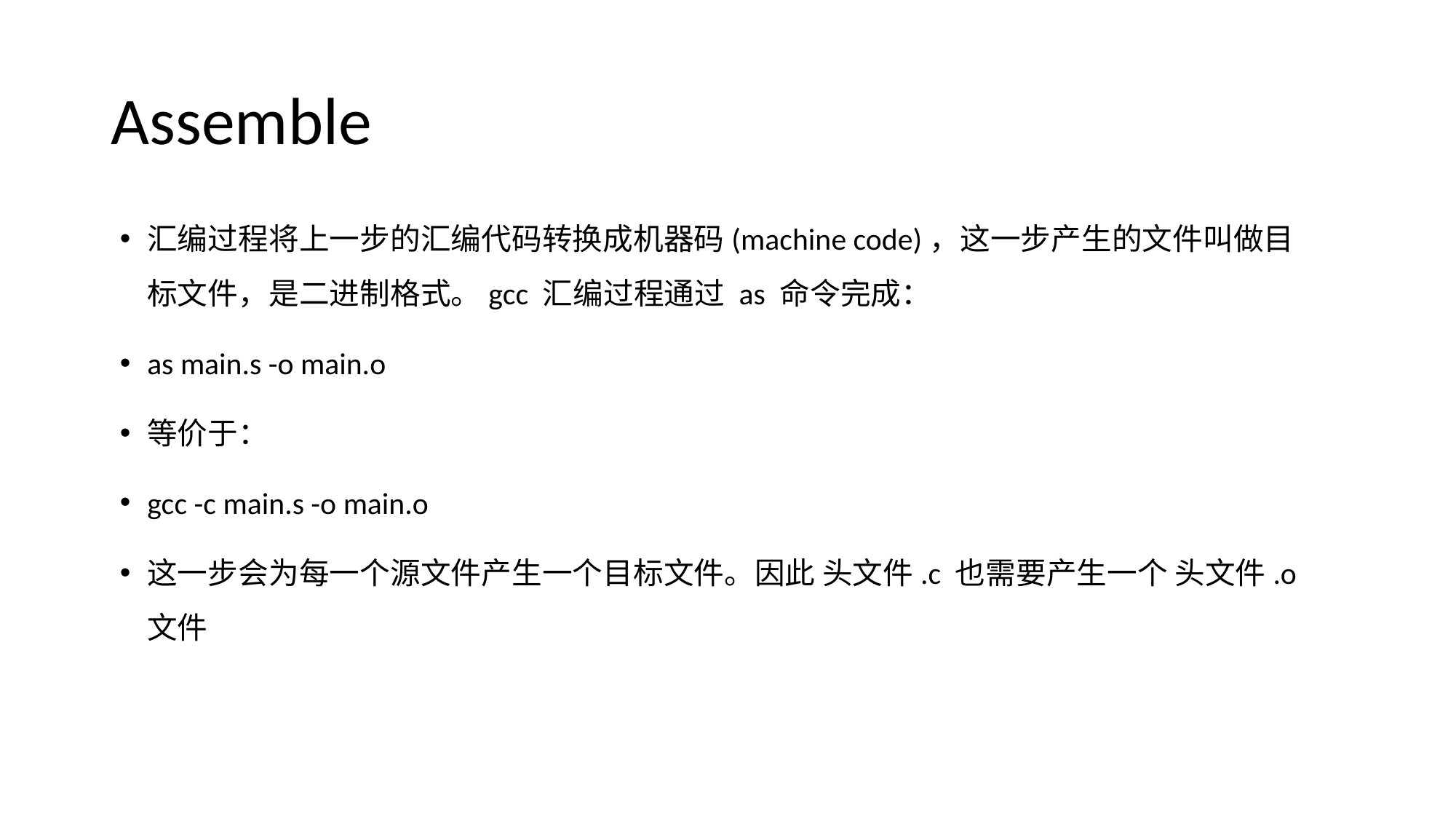

# Assemble
汇编过程将上一步的汇编代码转换成机器码(machine code)，这一步产生的文件叫做目标文件，是二进制格式。gcc 汇编过程通过 as 命令完成：
as main.s -o main.o
等价于：
gcc -c main.s -o main.o
这一步会为每一个源文件产生一个目标文件。因此 头文件.c 也需要产生一个 头文件.o 文件